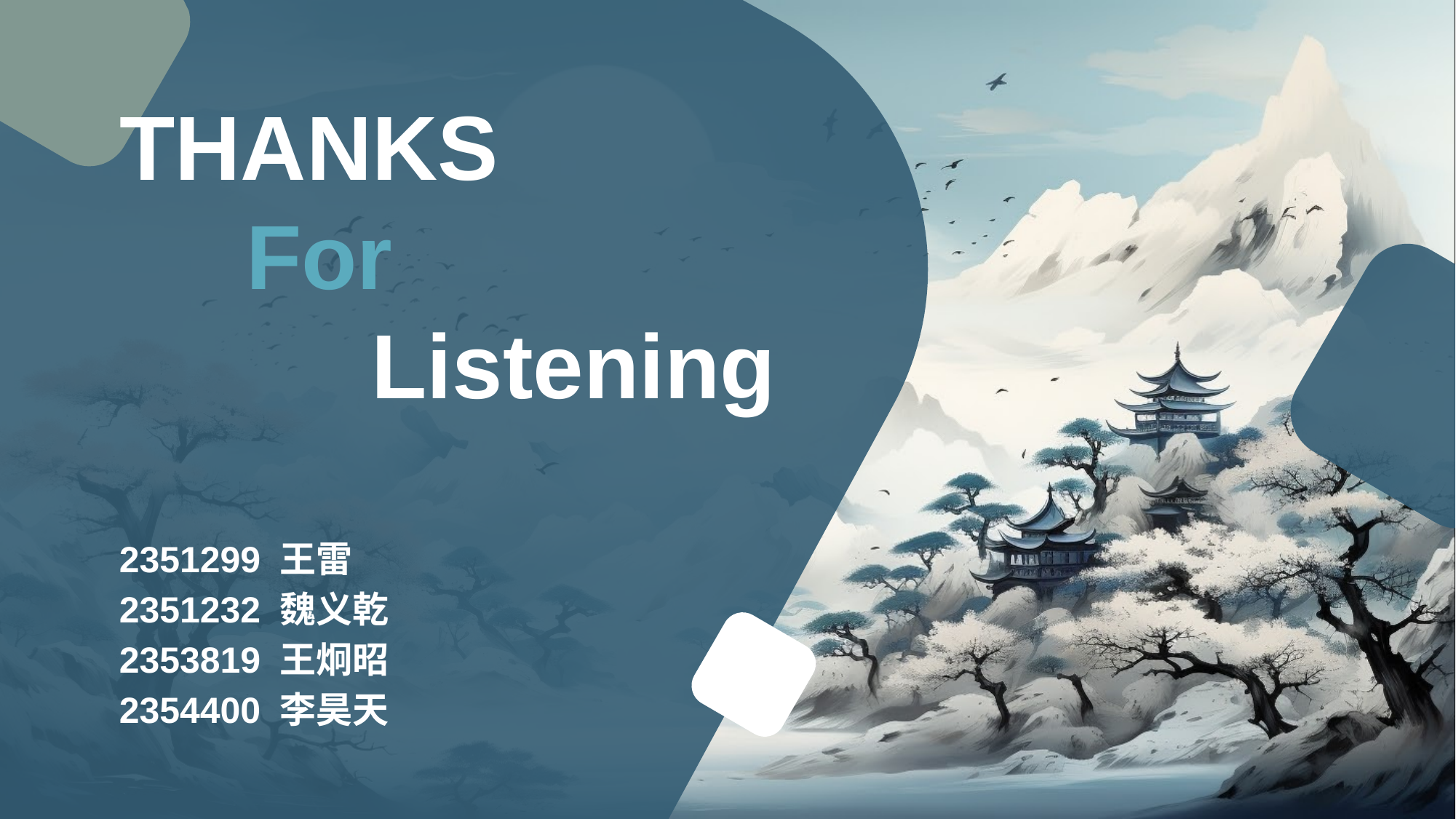

# THANKS For Listening
2351299 王雷
2351232 魏义乾
2353819 王炯昭
2354400 李昊天